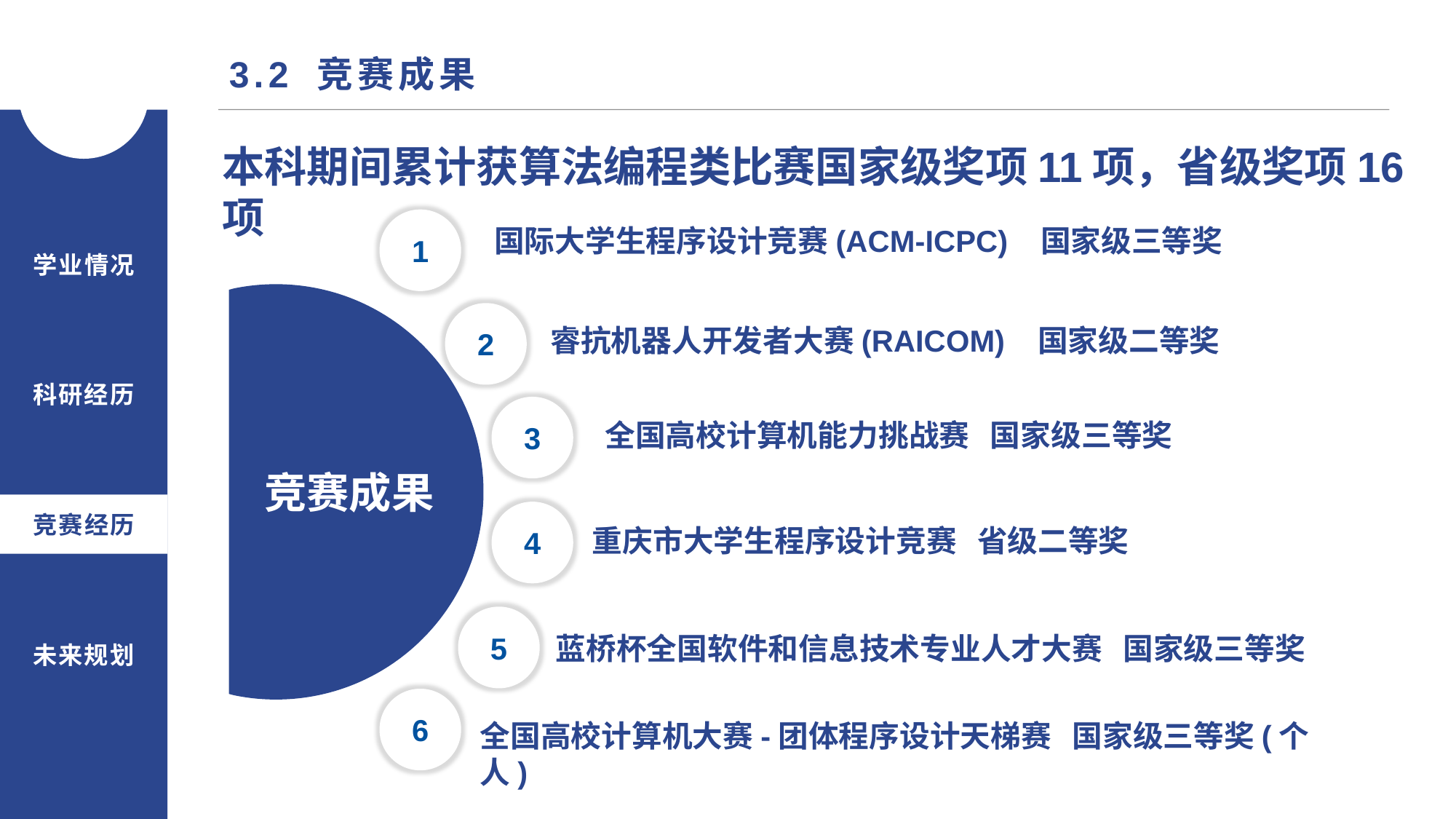

3.2 竞赛成果

本科期间累计获算法编程类比赛国家级奖项11项，省级奖项16项
1
国际大学生程序设计竞赛(ACM-ICPC)   国家级三等奖

学业情况

2
睿抗机器人开发者大赛(RAICOM)   国家级二等奖
科研经历
3
  全国高校计算机能力挑战赛   国家级三等奖
竞赛成果
竞赛经历
4
重庆市大学生程序设计竞赛   省级二等奖
5
蓝桥杯全国软件和信息技术专业人才大赛   国家级三等奖
未来规划
6
全国高校计算机大赛-团体程序设计天梯赛   国家级三等奖(个人)